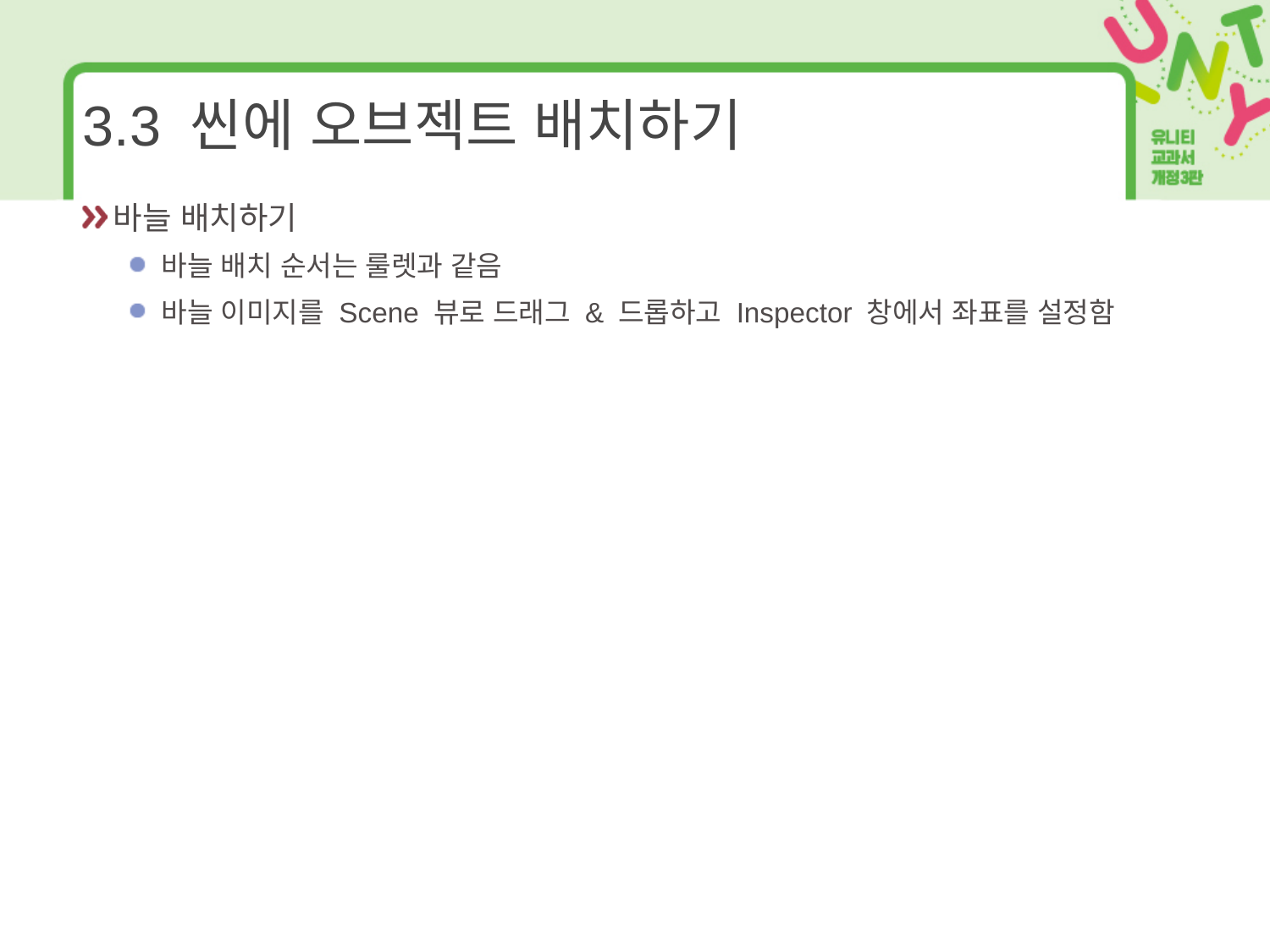

# 3.3 씬에 오브젝트 배치하기
바늘 배치하기
바늘 배치 순서는 룰렛과 같음
바늘 이미지를 Scene 뷰로 드래그 & 드롭하고 Inspector 창에서 좌표를 설정함